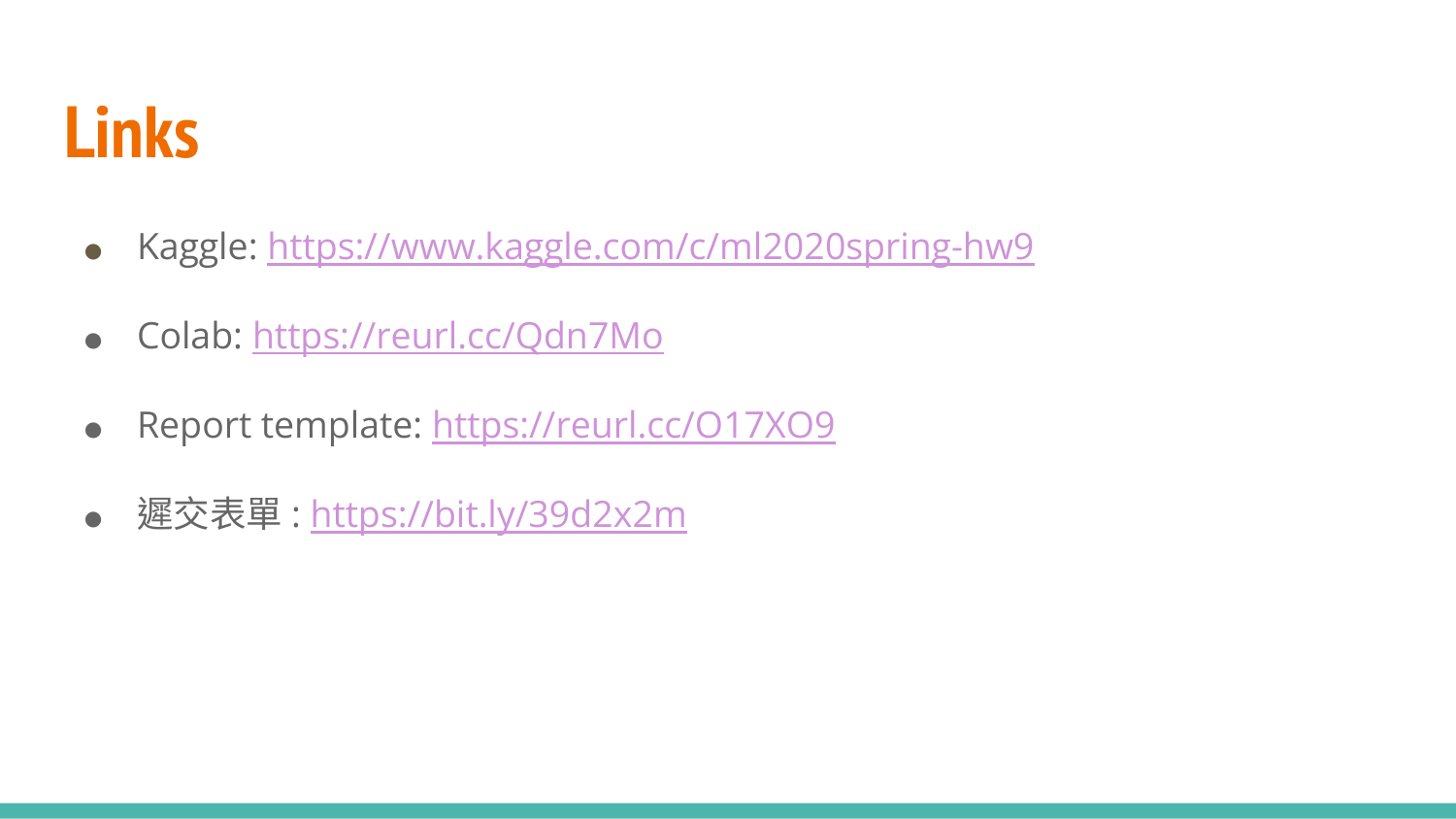

# Links
Kaggle: https://www.kaggle.com/c/ml2020spring-hw9
Colab: https://reurl.cc/Qdn7Mo
Report template: https://reurl.cc/O17XO9
遲交表單: https://bit.ly/39d2x2m